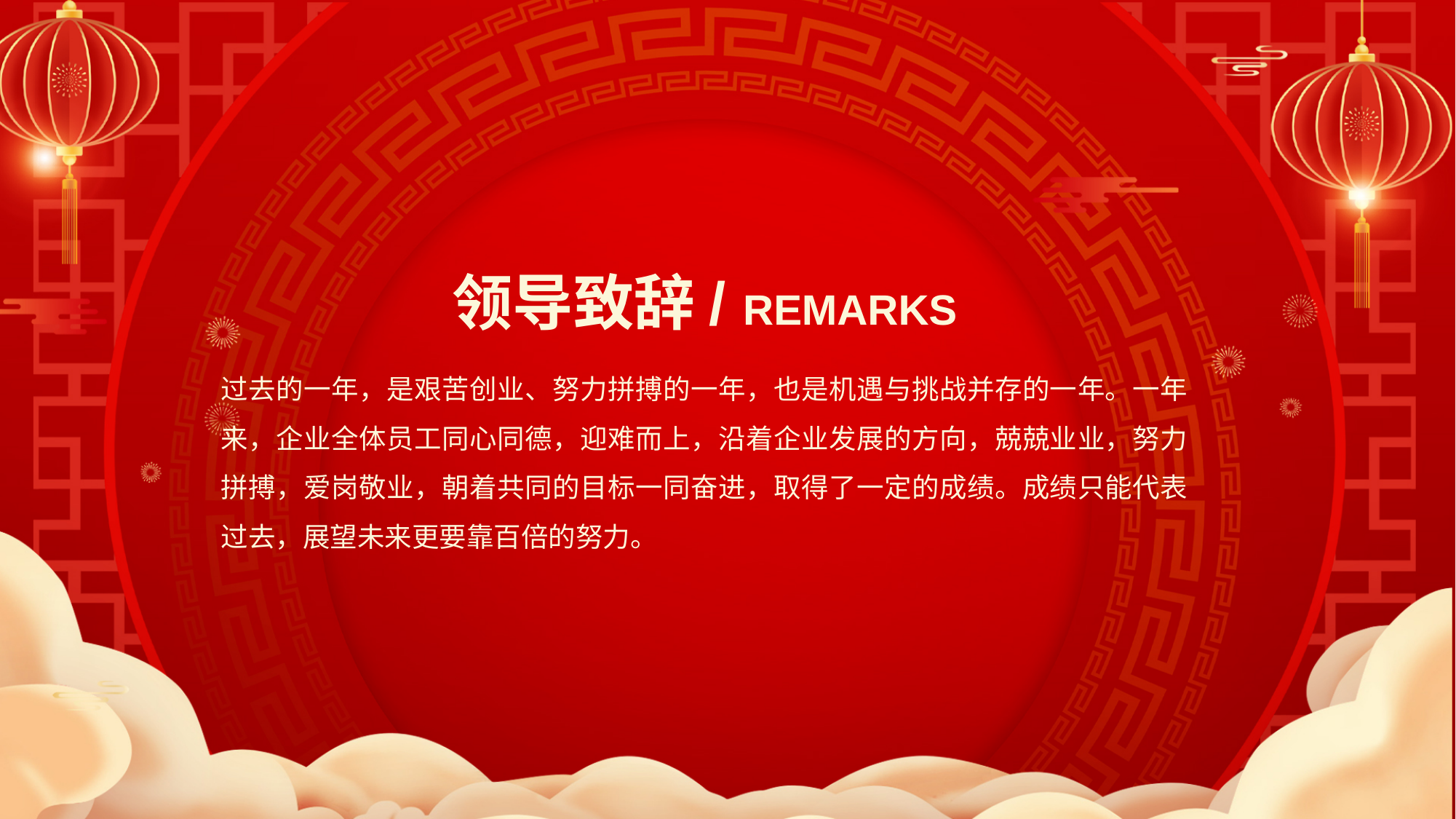

领导致辞/ REMARKS
过去的一年，是艰苦创业、努力拼搏的一年，也是机遇与挑战并存的一年。一年来，企业全体员工同心同德，迎难而上，沿着企业发展的方向，兢兢业业，努力拼搏，爱岗敬业，朝着共同的目标一同奋进，取得了一定的成绩。成绩只能代表过去，展望未来更要靠百倍的努力。